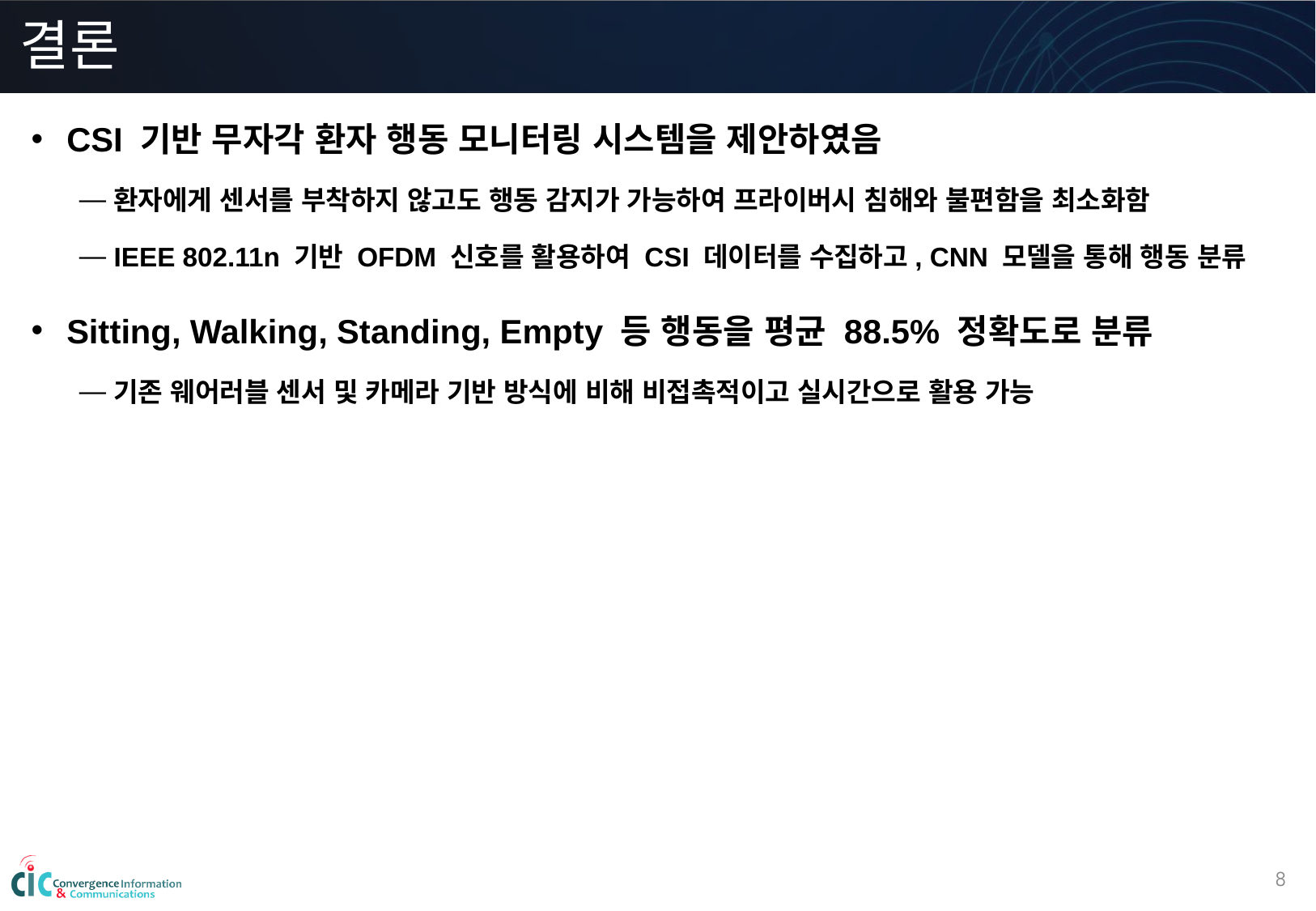

결론
CSI 기반 무자각 환자 행동 모니터링 시스템을 제안하였음
환자에게 센서를 부착하지 않고도 행동 감지가 가능하여 프라이버시 침해와 불편함을 최소화함
IEEE 802.11n 기반 OFDM 신호를 활용하여 CSI 데이터를 수집하고, CNN 모델을 통해 행동 분류
Sitting, Walking, Standing, Empty 등 행동을 평균 88.5% 정확도로 분류
기존 웨어러블 센서 및 카메라 기반 방식에 비해 비접촉적이고 실시간으로 활용 가능